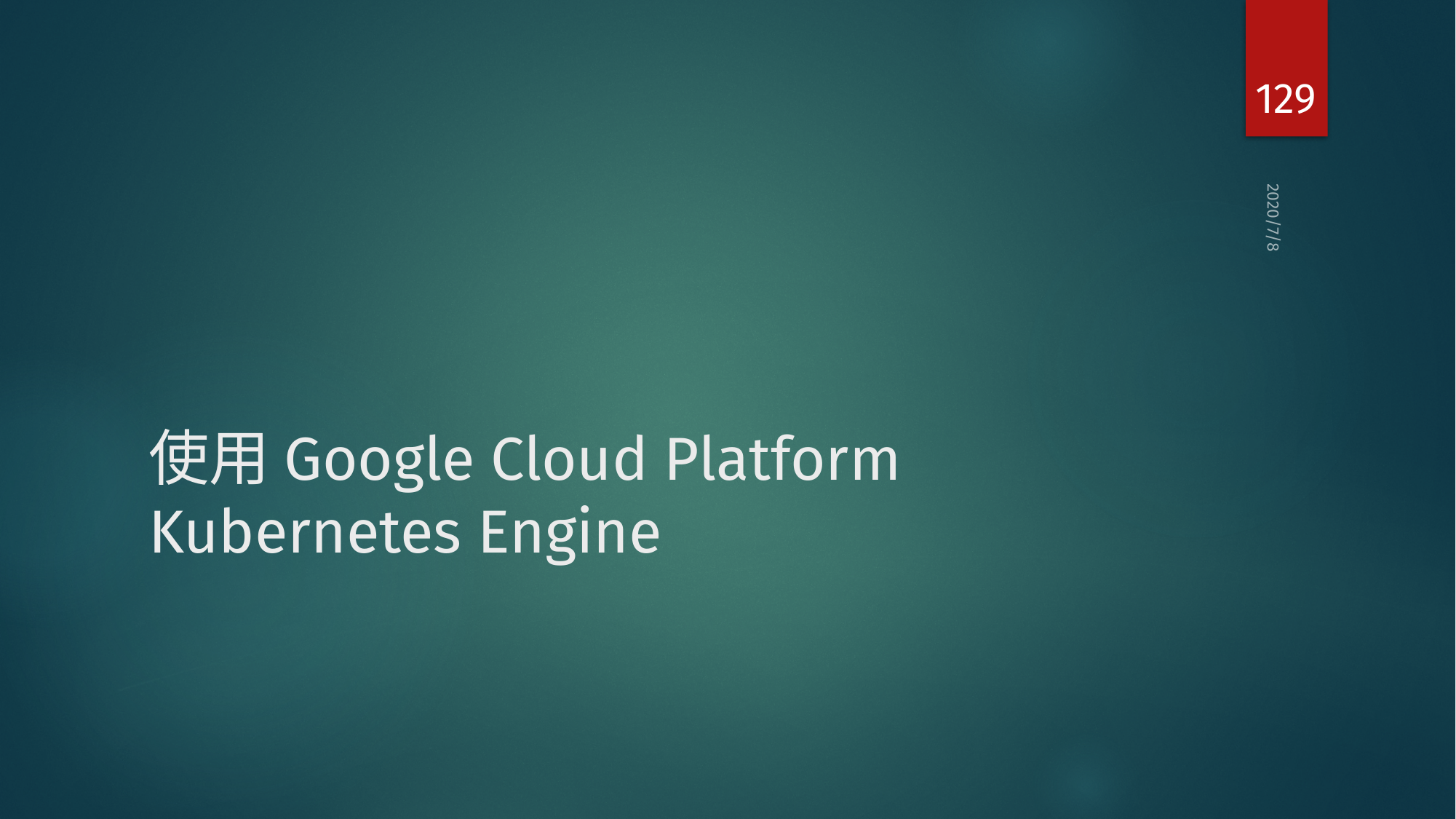

129
2020/7/8
# 使用Google Cloud Platform Kubernetes Engine